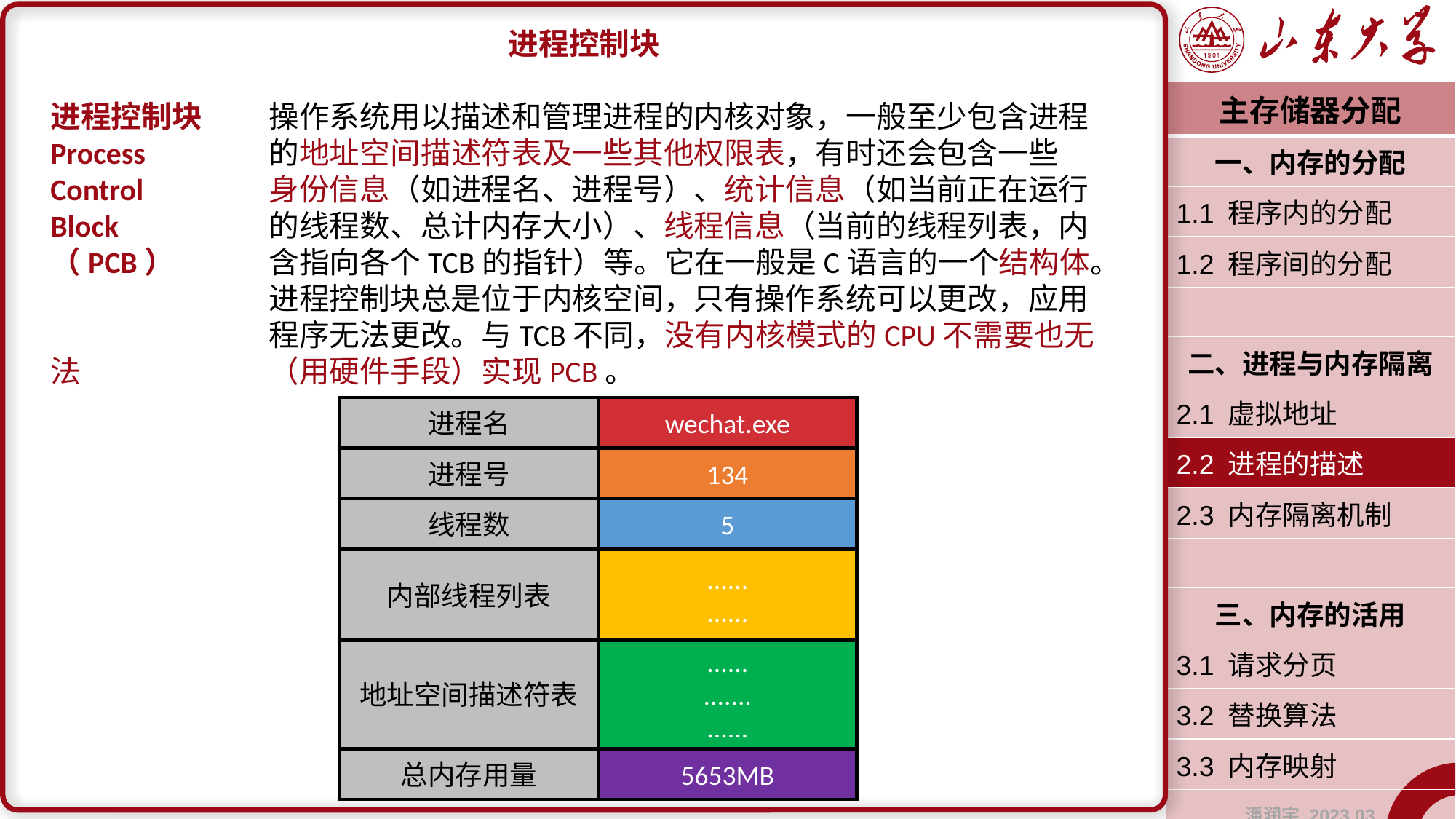

进程控制块

进程控制块	操作系统用以描述和管理进程的内核对象，一般至少包含进程Process		的地址空间描述符表及一些其他权限表，有时还会包含一些Control		身份信息（如进程名、进程号）、统计信息（如当前正在运行Block		的线程数、总计内存大小）、线程信息（当前的线程列表，内（PCB）	含指向各个TCB的指针）等。它在一般是C语言的一个结构体。
		进程控制块总是位于内核空间，只有操作系统可以更改，应用		程序无法更改。与TCB不同，没有内核模式的CPU不需要也无法		（用硬件手段）实现PCB。
| 主存储器分配 |
| --- |
| 一、内存的分配 |
| 1.1 程序内的分配 |
| 1.2 程序间的分配 |
|  |
| 二、进程与内存隔离 |
| 2.1 虚拟地址 |
| 2.2 进程的描述 |
| 2.3 内存隔离机制 |
|  |
| 三、内存的活用 |
| 3.1 请求分页 |
| 3.2 替换算法 |
| 3.3 内存映射 |
| 潘润宇 2023.03 |
进程名
wechat.exe
进程号
134
线程数
5
......
......
内部线程列表
......
.......
......
地址空间描述符表
总内存用量
5653MB